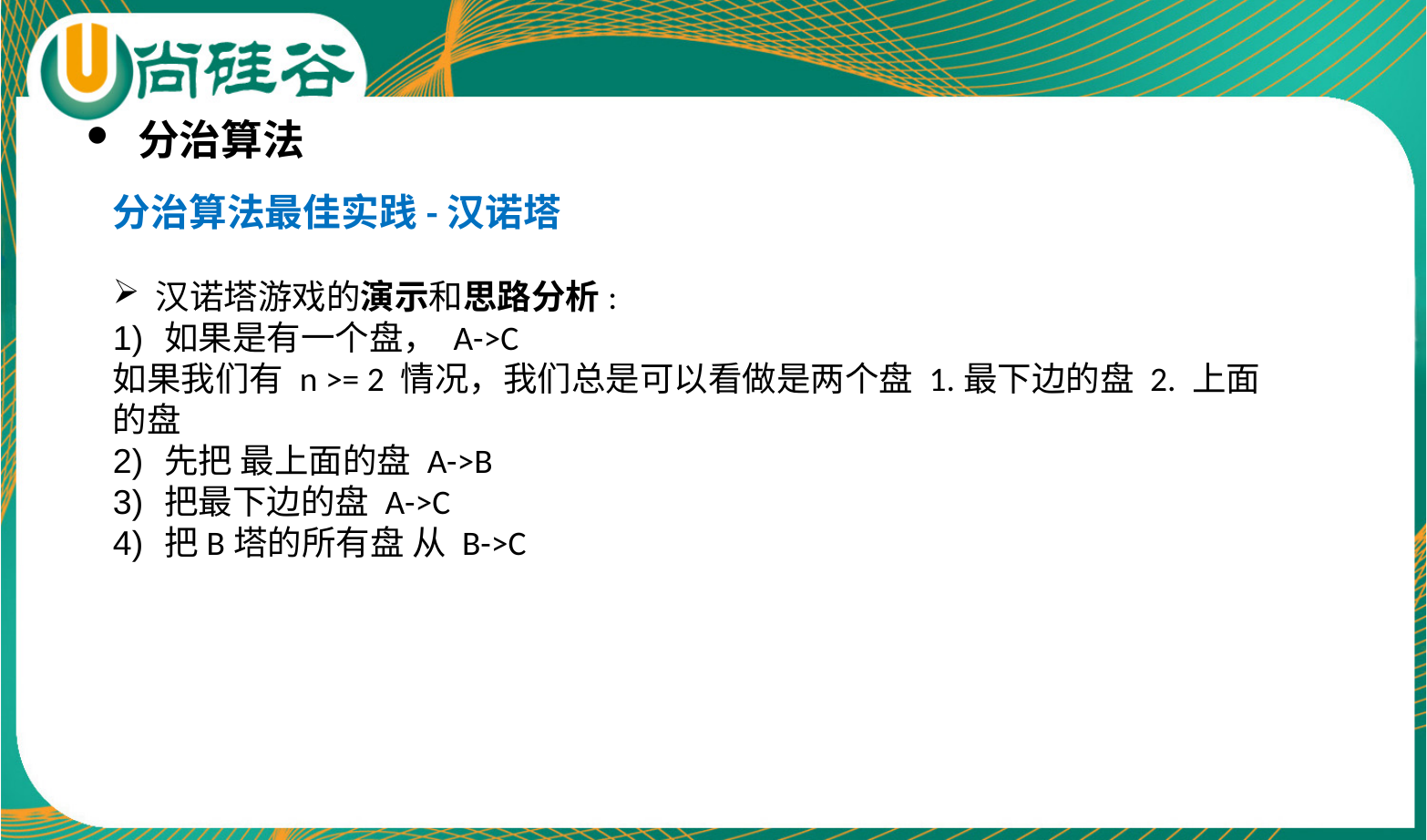

分治算法
分治算法最佳实践-汉诺塔

汉诺塔游戏的演示和思路分析:
如果是有一个盘， A->C
如果我们有 n >= 2 情况，我们总是可以看做是两个盘 1.最下边的盘 2. 上面的盘
先把 最上面的盘 A->B
把最下边的盘 A->C
把B塔的所有盘 从 B->C